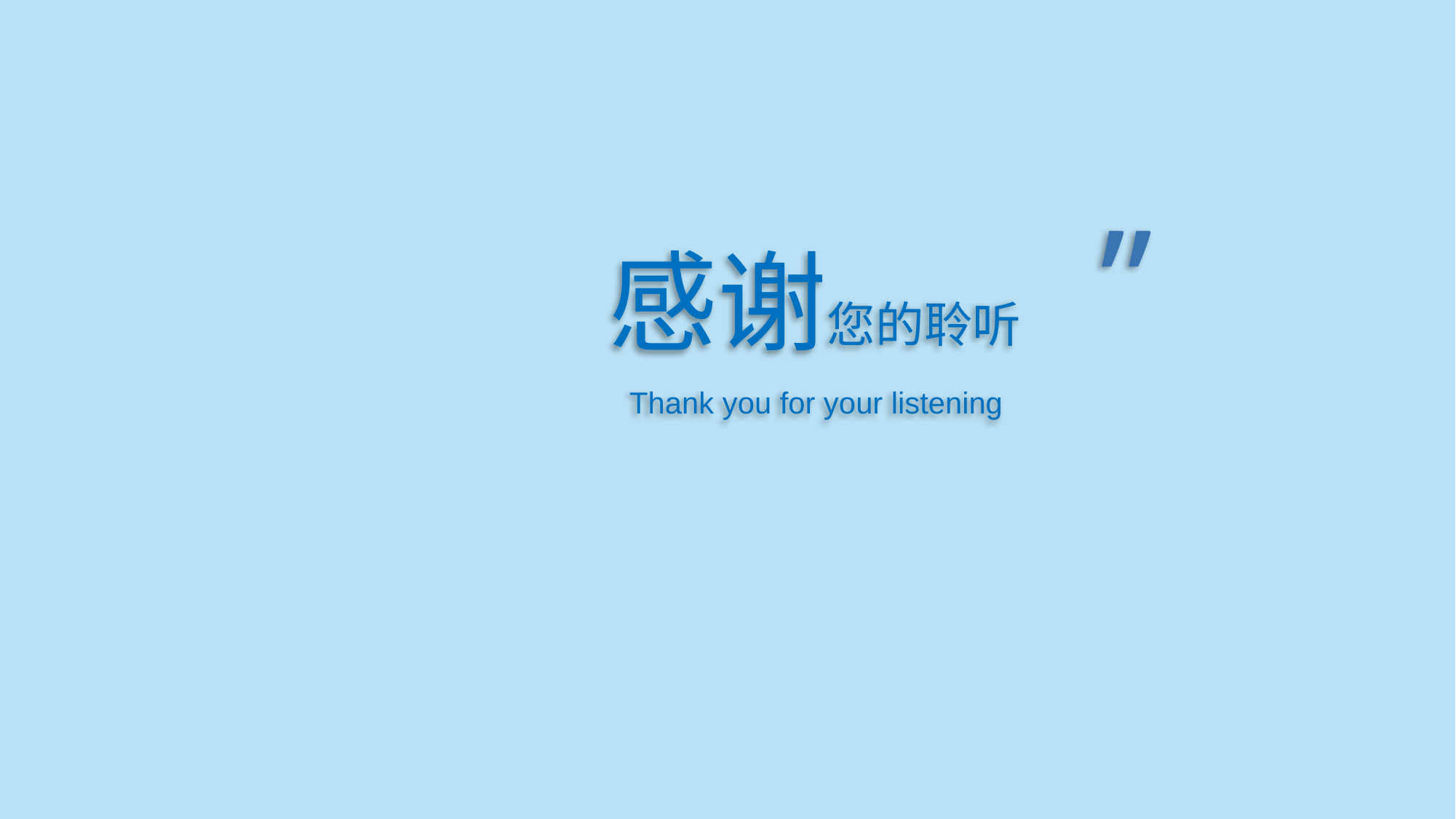

”
感谢您的聆听
Thank you for your listening